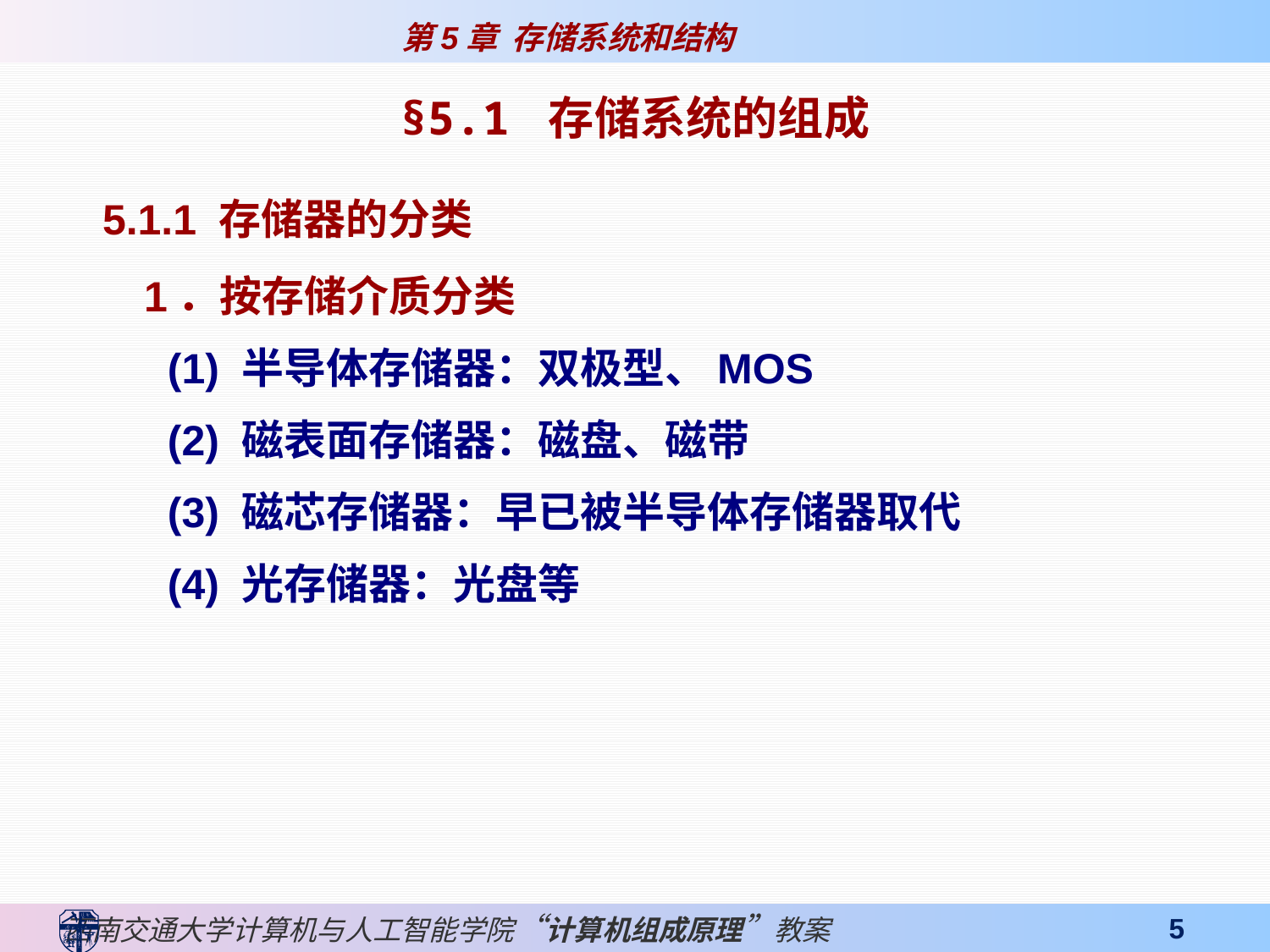

§5.1 存储系统的组成
5.1.1 存储器的分类
1．按存储介质分类
  (1) 半导体存储器：双极型、MOS
  (2) 磁表面存储器：磁盘、磁带
  (3) 磁芯存储器：早已被半导体存储器取代
  (4) 光存储器：光盘等